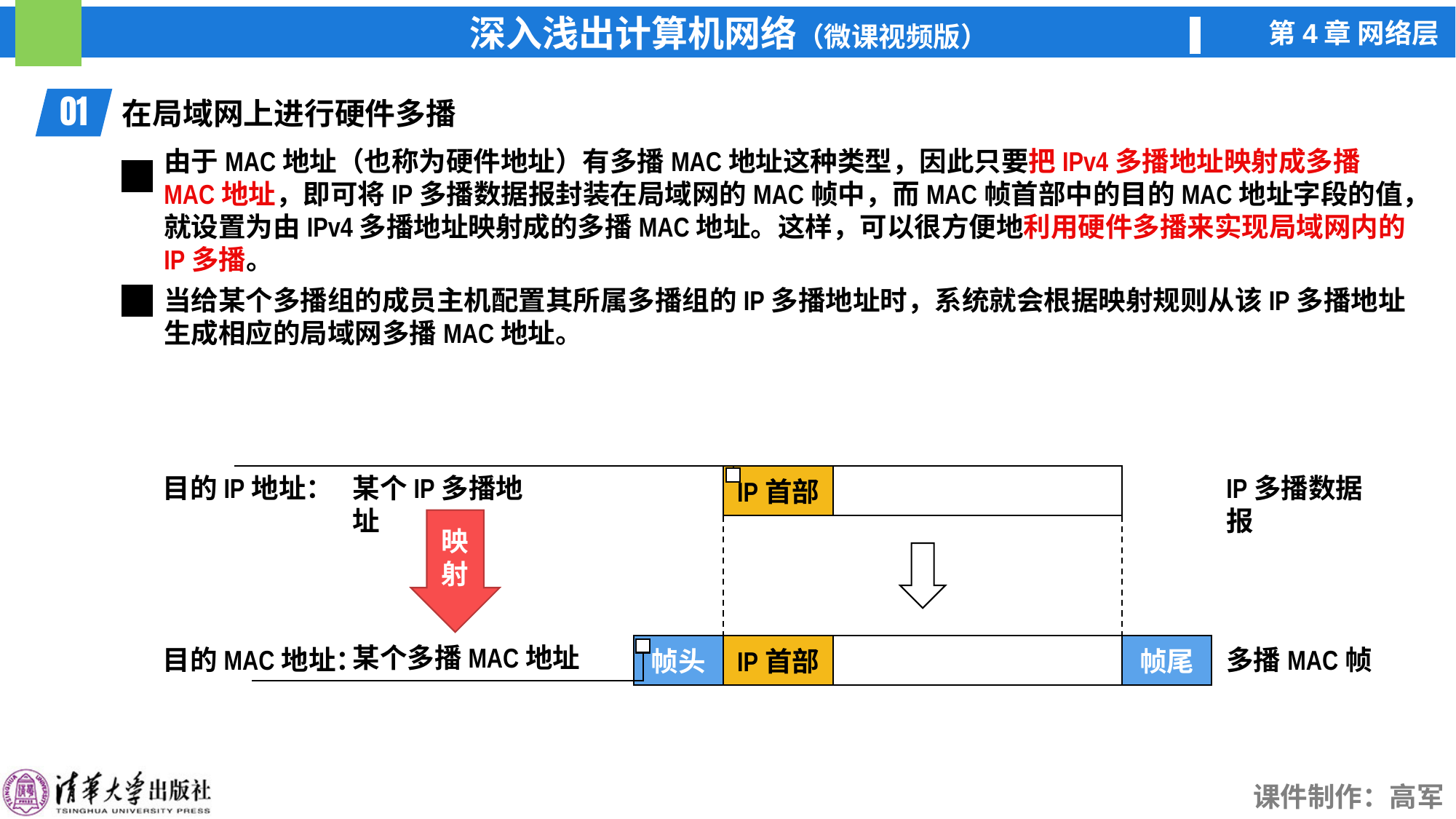

01
在局域网上进行硬件多播
由于MAC地址（也称为硬件地址）有多播MAC地址这种类型，因此只要把IPv4多播地址映射成多播MAC地址，即可将IP多播数据报封装在局域网的MAC帧中，而MAC帧首部中的目的MAC地址字段的值，就设置为由IPv4多播地址映射成的多播MAC地址。这样，可以很方便地利用硬件多播来实现局域网内的IP多播。

当给某个多播组的成员主机配置其所属多播组的IP多播地址时，系统就会根据映射规则从该IP多播地址生成相应的局域网多播MAC地址。

目的IP地址：

某个IP多播地址

IP首部
IP多播数据报
映射

IP首部
某个多播MAC地址
帧头
帧尾
目的MAC地址：

多播MAC帧